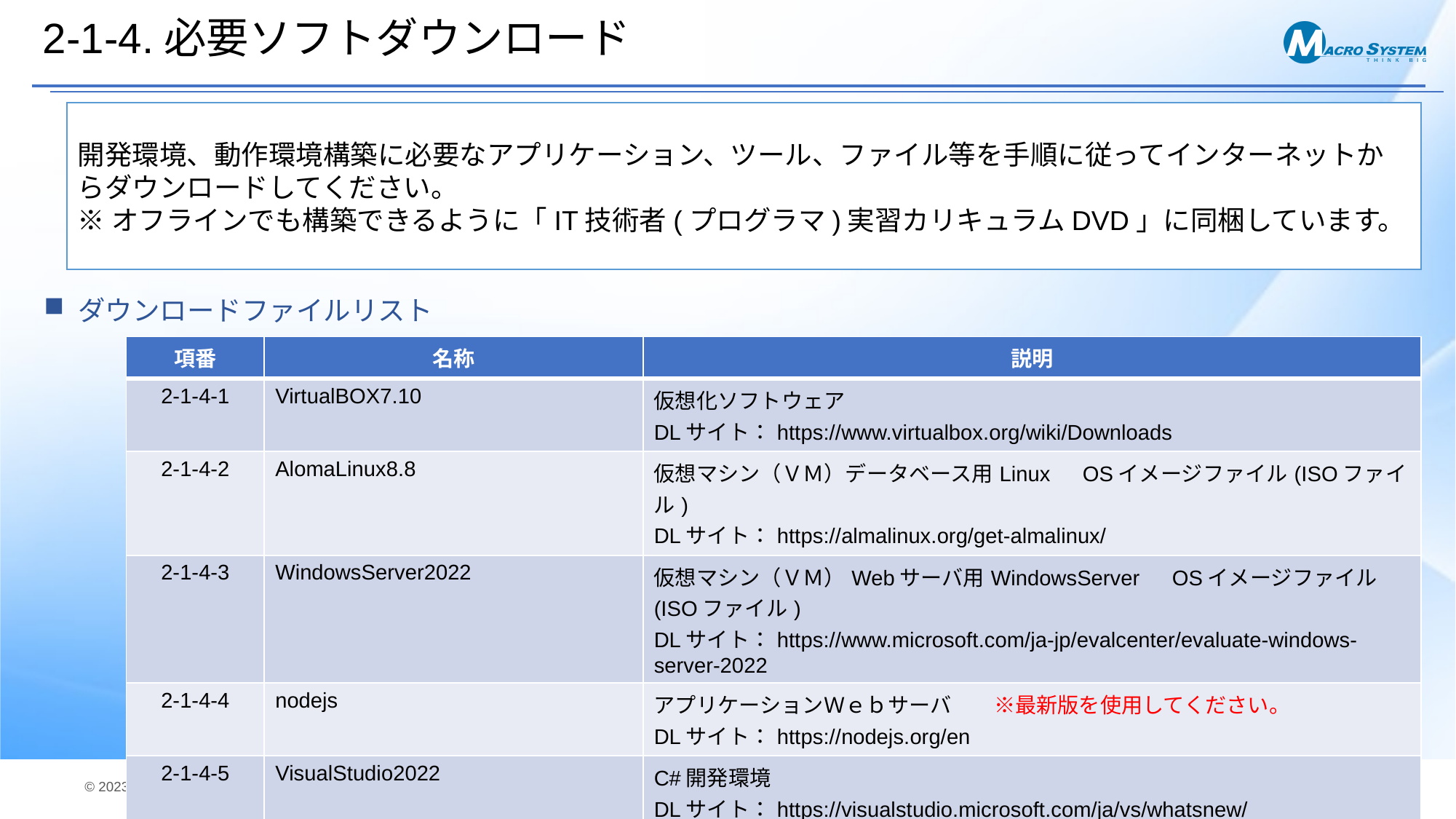

# 2-1-4.必要ソフトダウンロード
開発環境、動作環境構築に必要なアプリケーション、ツール、ファイル等を手順に従ってインターネットからダウンロードしてください。
※オフラインでも構築できるように「IT技術者(プログラマ)実習カリキュラムDVD」に同梱しています。
ダウンロードファイルリスト
| 項番 | 名称 | 説明 |
| --- | --- | --- |
| 2-1-4-1 | VirtualBOX7.10 | 仮想化ソフトウェア DLサイト：https://www.virtualbox.org/wiki/Downloads |
| 2-1-4-2 | AlomaLinux8.8 | 仮想マシン（ＶＭ）データベース用Linux　OSイメージファイル(ISOファイル) DLサイト：https://almalinux.org/get-almalinux/ |
| 2-1-4-3 | WindowsServer2022 | 仮想マシン（ＶＭ）Webサーバ用WindowsServer　OSイメージファイル (ISOファイル) DLサイト：https://www.microsoft.com/ja-jp/evalcenter/evaluate-windows-server-2022 |
| 2-1-4-4 | nodejs | アプリケーションＷｅｂサーバ　　※最新版を使用してください。 DLサイト：https://nodejs.org/en |
| 2-1-4-5 | VisualStudio2022 | C#開発環境 DLサイト：https://visualstudio.microsoft.com/ja/vs/whatsnew/ |